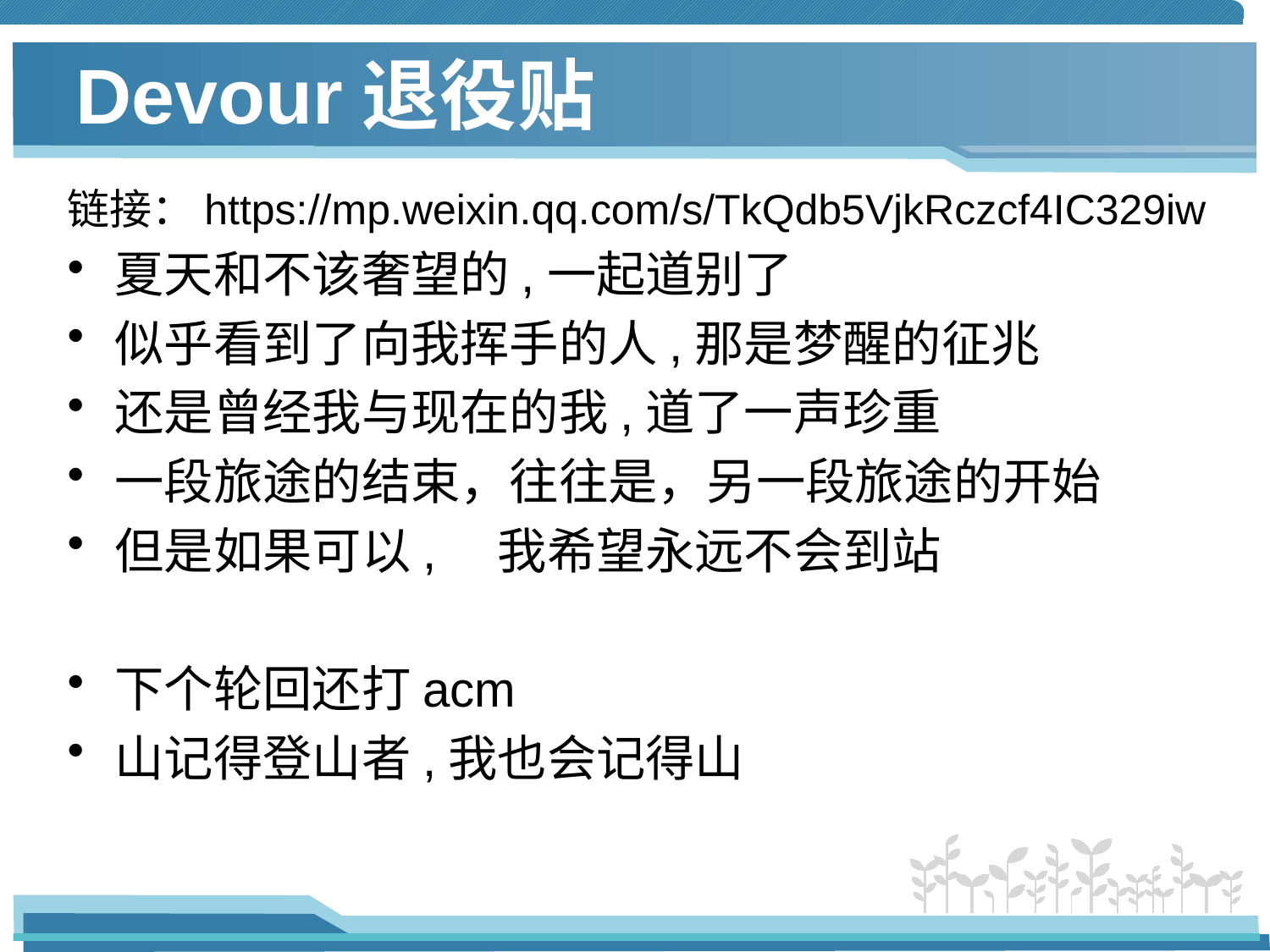

# Devour退役贴
链接：https://mp.weixin.qq.com/s/TkQdb5VjkRczcf4IC329iw
夏天和不该奢望的,一起道别了
似乎看到了向我挥手的人,那是梦醒的征兆
还是曾经我与现在的我,道了一声珍重
一段旅途的结束，往往是，另一段旅途的开始
但是如果可以,　我希望永远不会到站

下个轮回还打acm
山记得登山者,我也会记得山